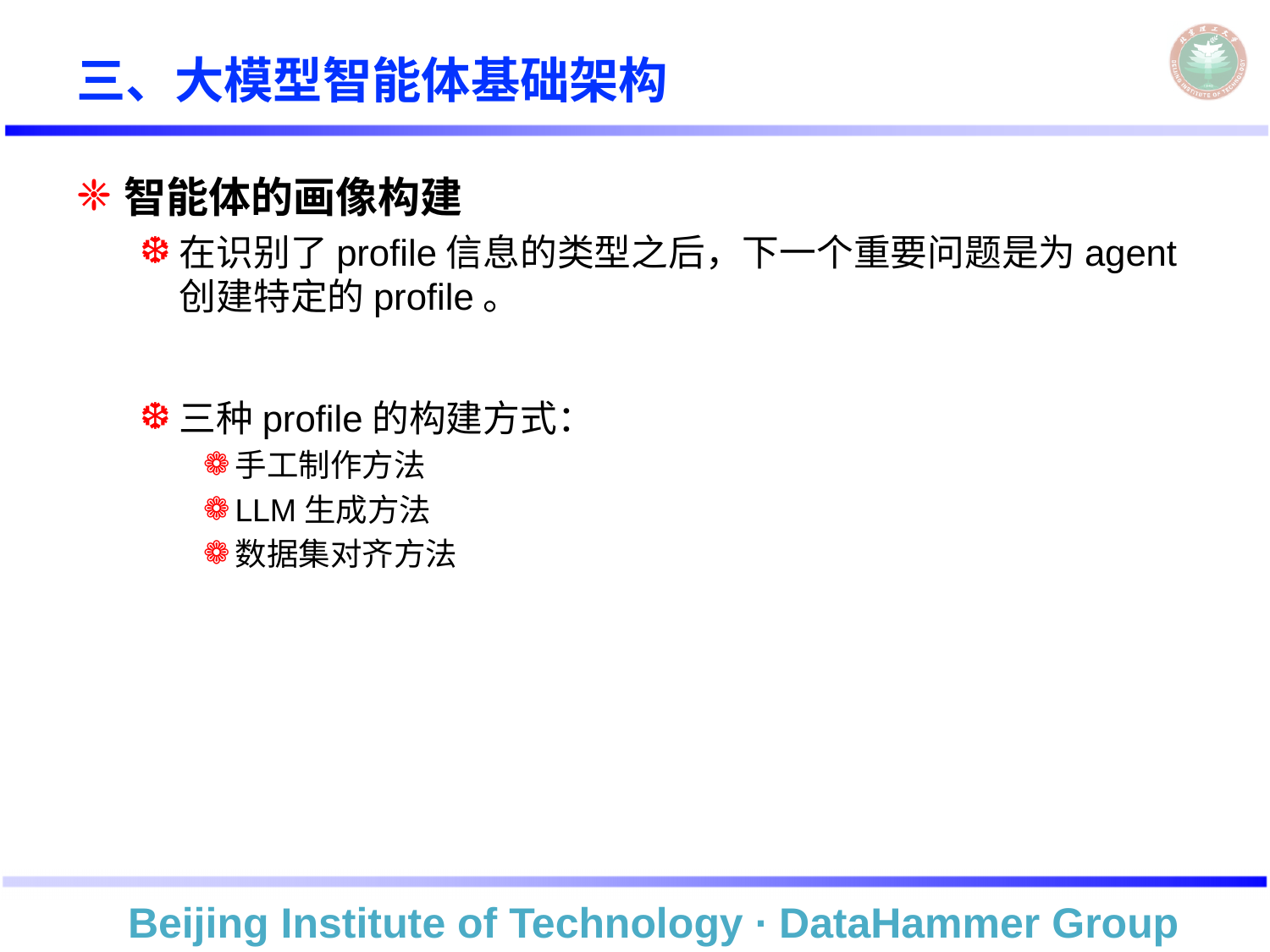

# 三、大模型智能体基础架构
智能体的画像构建
在识别了profile信息的类型之后，下一个重要问题是为agent创建特定的profile。

三种profile的构建方式：
手工制作方法
LLM生成方法
数据集对齐方法